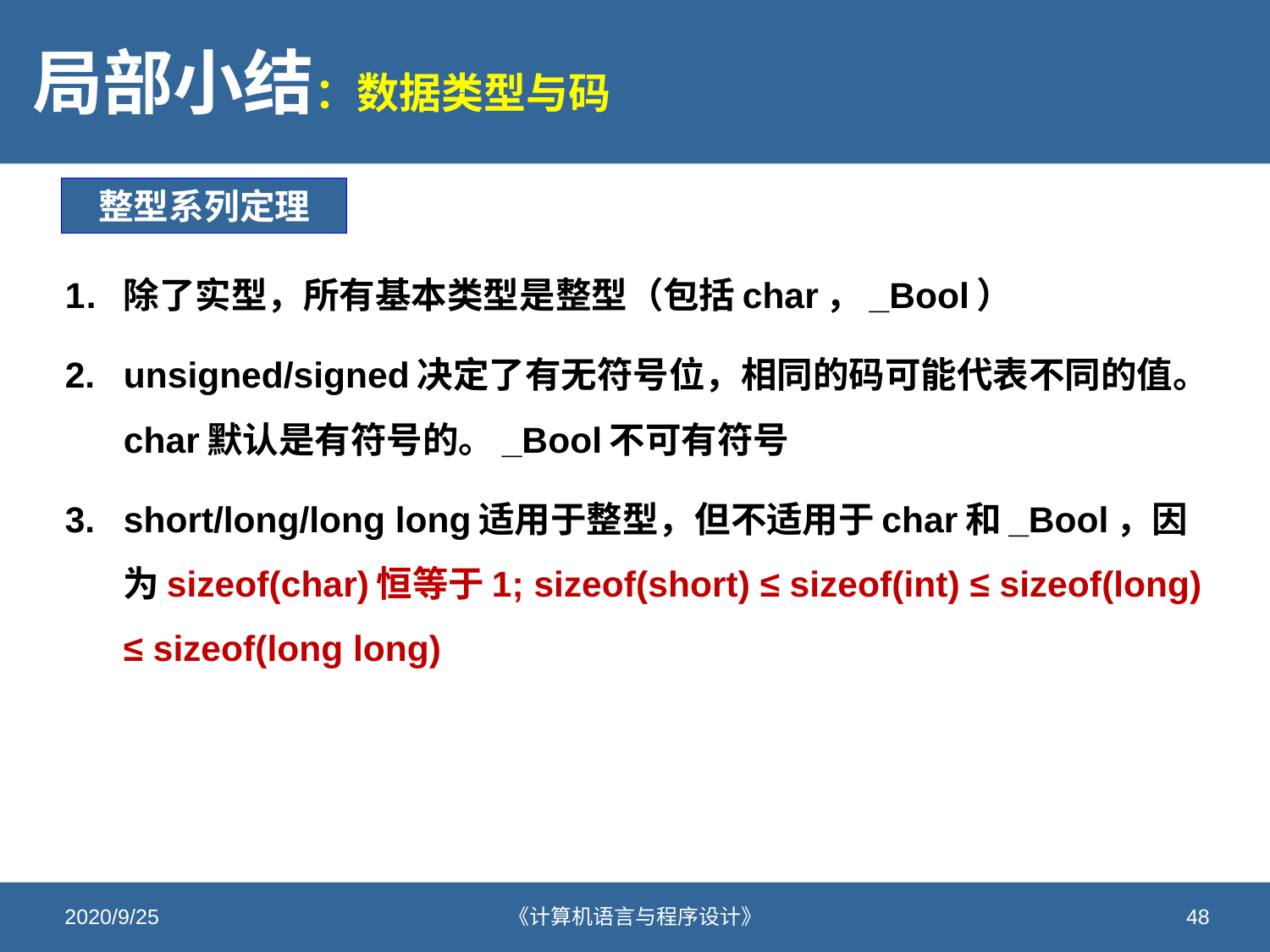

# 局部小结：数据类型与码
整型系列定理
除了实型，所有基本类型是整型（包括char，_Bool）
unsigned/signed决定了有无符号位，相同的码可能代表不同的值。char默认是有符号的。_Bool不可有符号
short/long/long long适用于整型，但不适用于char和_Bool，因为sizeof(char)恒等于1; sizeof(short) ≤ sizeof(int) ≤ sizeof(long) ≤ sizeof(long long)
2020/9/25
《计算机语言与程序设计》
48